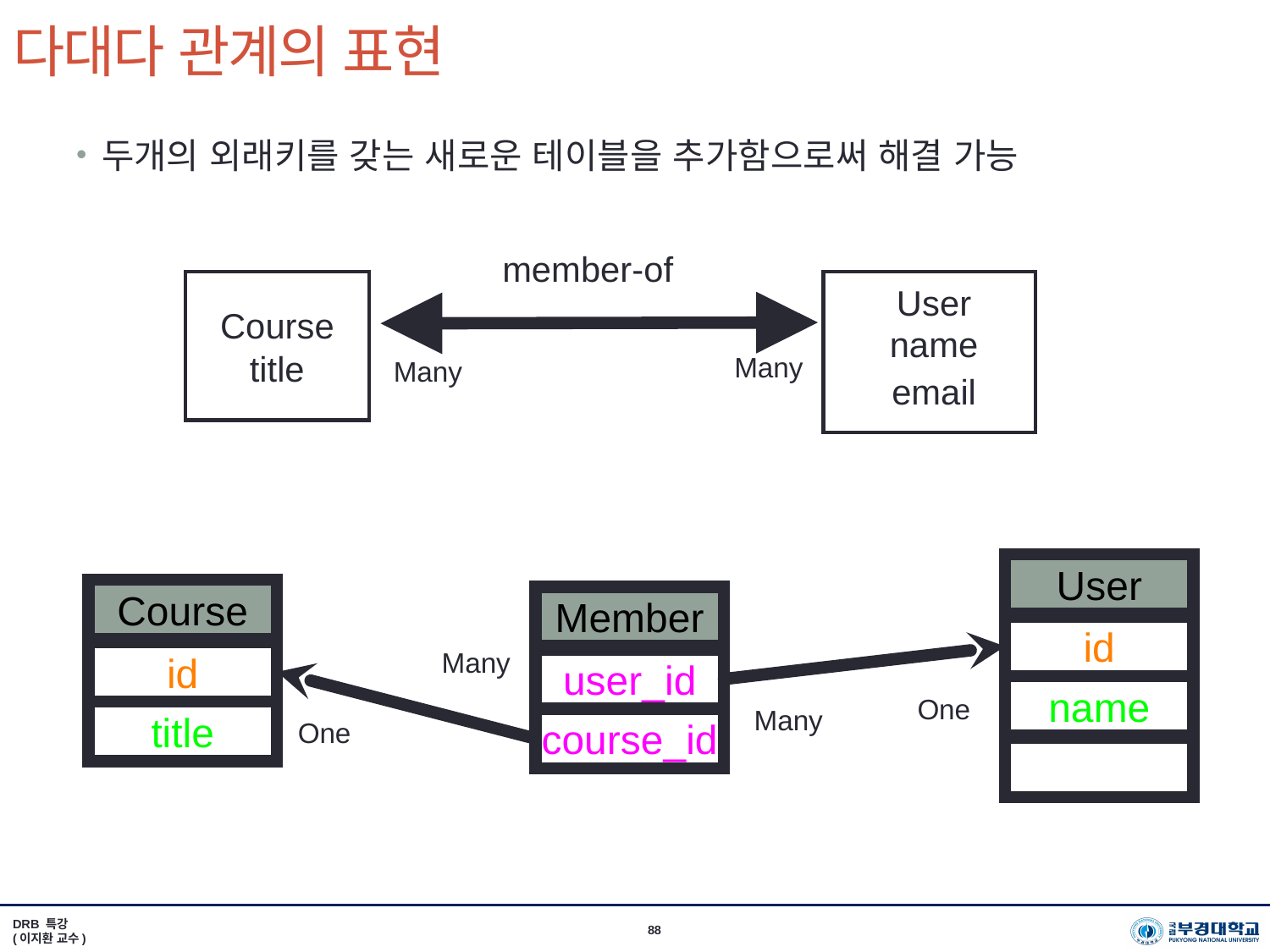

# 다대다 관계의 표현
두개의 외래키를 갖는 새로운 테이블을 추가함으로써 해결 가능
member-of

User
Course
title
name
Many
Many
email
User
Course
Member
id
Many
id
user_id
name
One
Many
title
course_id
One
email
DRB 특강
(이지환 교수)